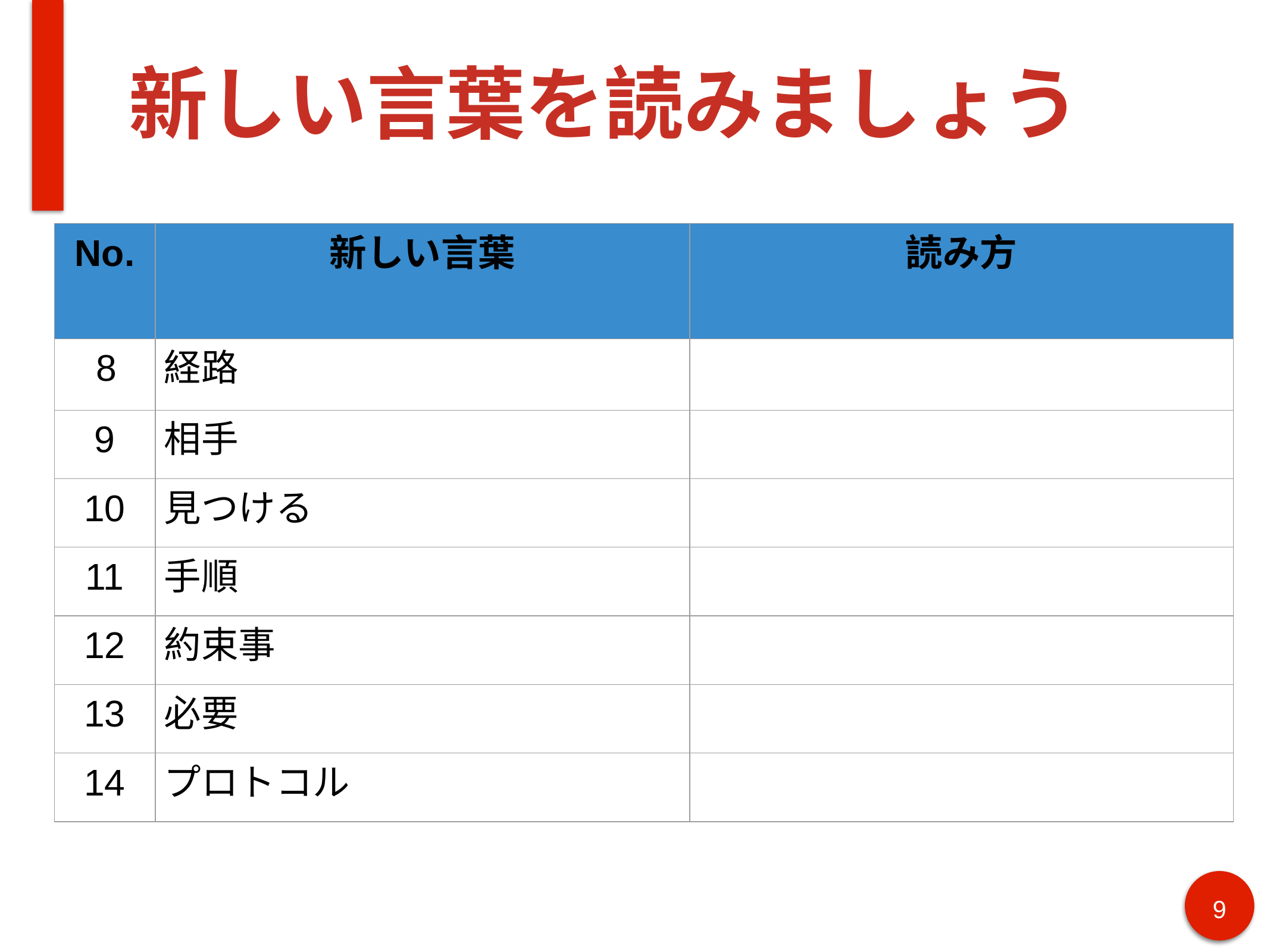

# 新しい言葉を読みましょう
| No. | 新しい言葉 | 読み方 |
| --- | --- | --- |
| 8 | 経路 |  |
| 9 | 相手 |  |
| 10 | 見つける |  |
| 11 | 手順 |  |
| 12 | 約束事 |  |
| 13 | 必要 |  |
| 14 | プロトコル |  |
9